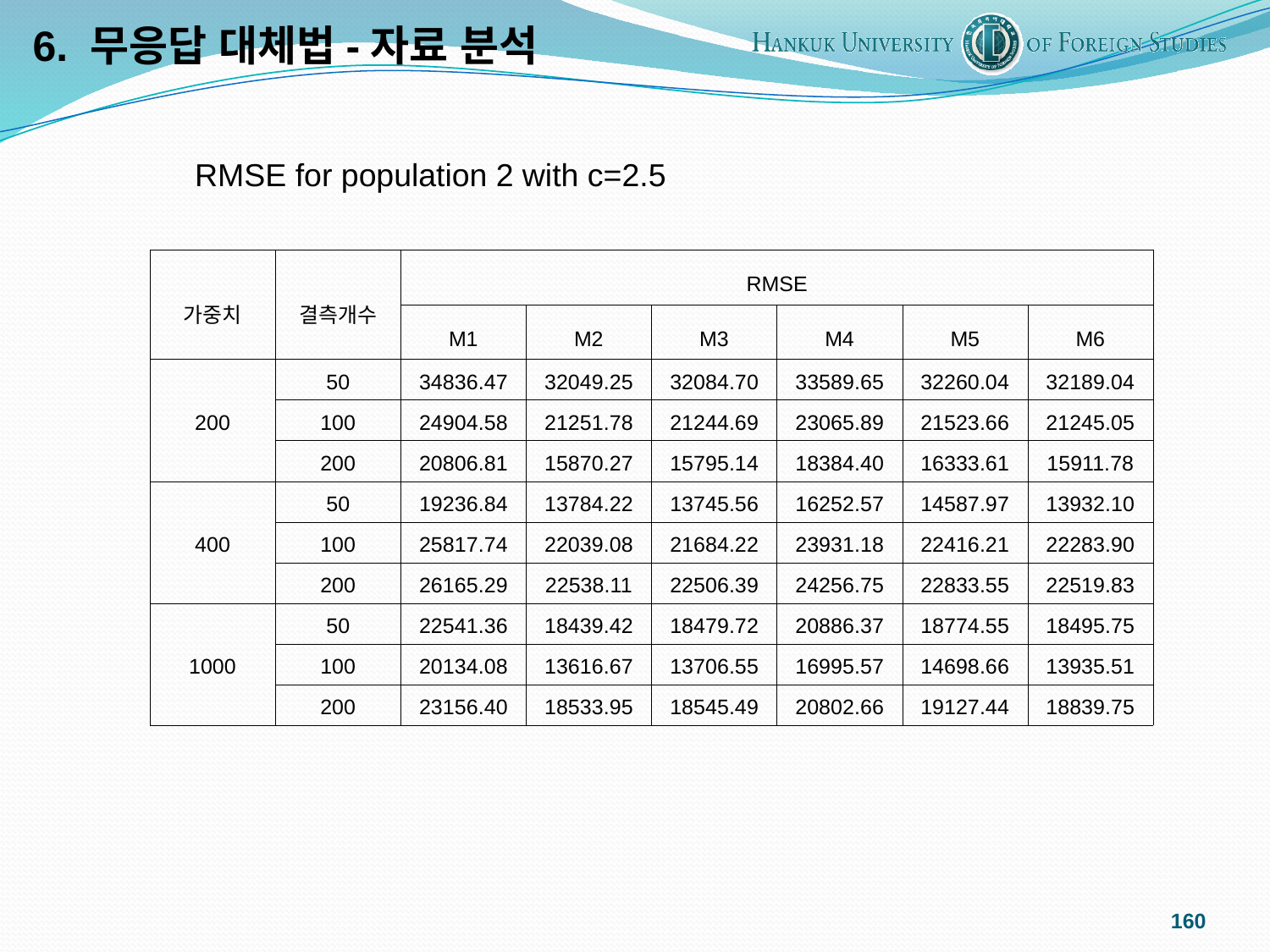

6. 무응답 대체법-자료 분석
RMSE for population 2 with c=2.5
| 가중치 | 결측개수 | RMSE |  |  |  |  |  |
| --- | --- | --- | --- | --- | --- | --- | --- |
|  |  | M1 | M2 | M3 | M4 | M5 | M6 |
| 200 | 50 | 34836.47 | 32049.25 | 32084.70 | 33589.65 | 32260.04 | 32189.04 |
|  | 100 | 24904.58 | 21251.78 | 21244.69 | 23065.89 | 21523.66 | 21245.05 |
|  | 200 | 20806.81 | 15870.27 | 15795.14 | 18384.40 | 16333.61 | 15911.78 |
| 400 | 50 | 19236.84 | 13784.22 | 13745.56 | 16252.57 | 14587.97 | 13932.10 |
|  | 100 | 25817.74 | 22039.08 | 21684.22 | 23931.18 | 22416.21 | 22283.90 |
|  | 200 | 26165.29 | 22538.11 | 22506.39 | 24256.75 | 22833.55 | 22519.83 |
| 1000 | 50 | 22541.36 | 18439.42 | 18479.72 | 20886.37 | 18774.55 | 18495.75 |
|  | 100 | 20134.08 | 13616.67 | 13706.55 | 16995.57 | 14698.66 | 13935.51 |
|  | 200 | 23156.40 | 18533.95 | 18545.49 | 20802.66 | 19127.44 | 18839.75 |
160